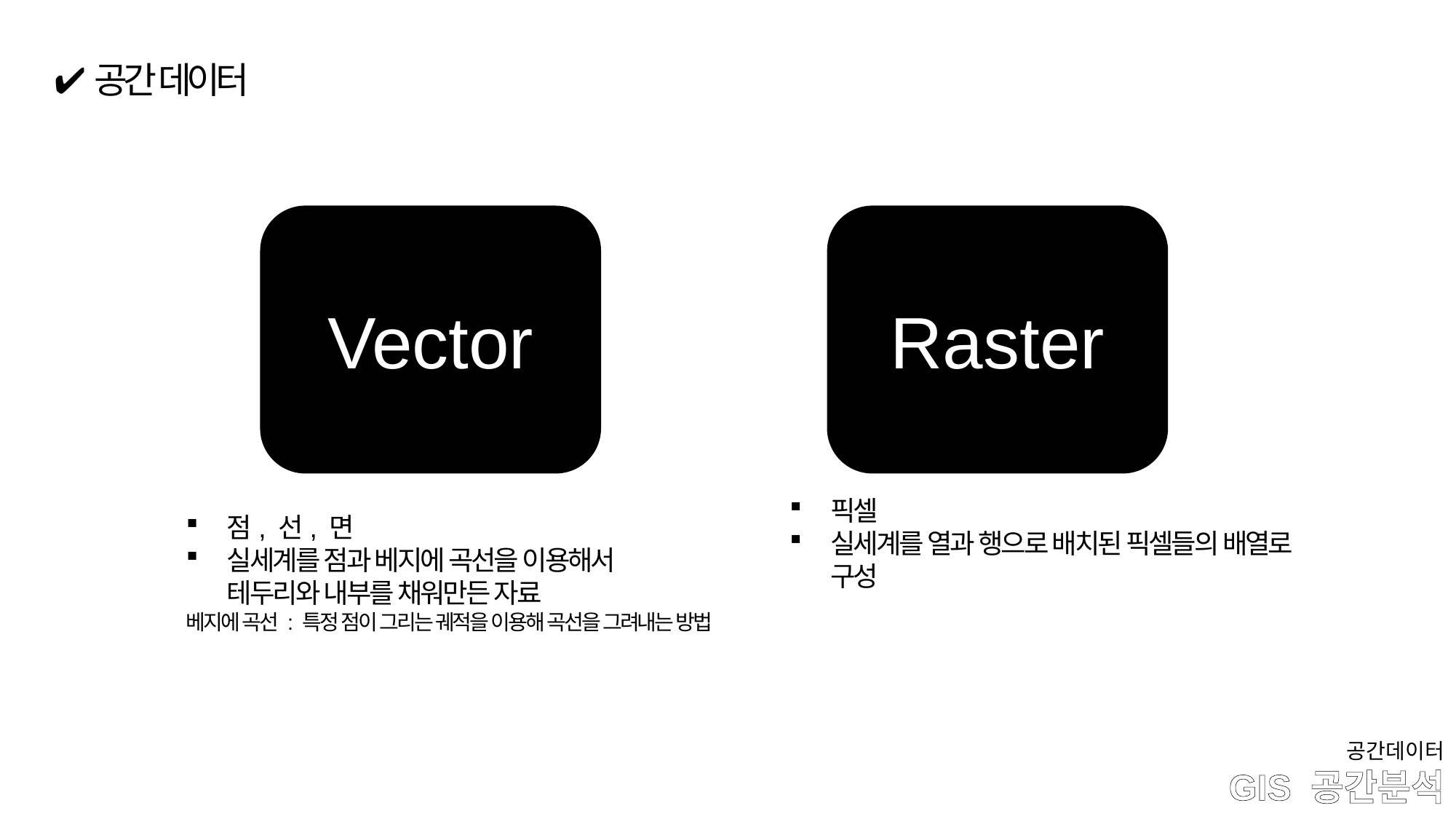

✔공간 데이터
Vector
점, 선, 면
실세계를 점과 베지에 곡선을 이용해서
테두리와 내부를 채워만든 자료
베지에 곡선 : 특정 점이 그리는 궤적을 이용해 곡선을 그려내는 방법
Raster
픽셀
실세계를 열과 행으로 배치된 픽셀들의 배열로 구성
공간데이터
# GIS 공간분석